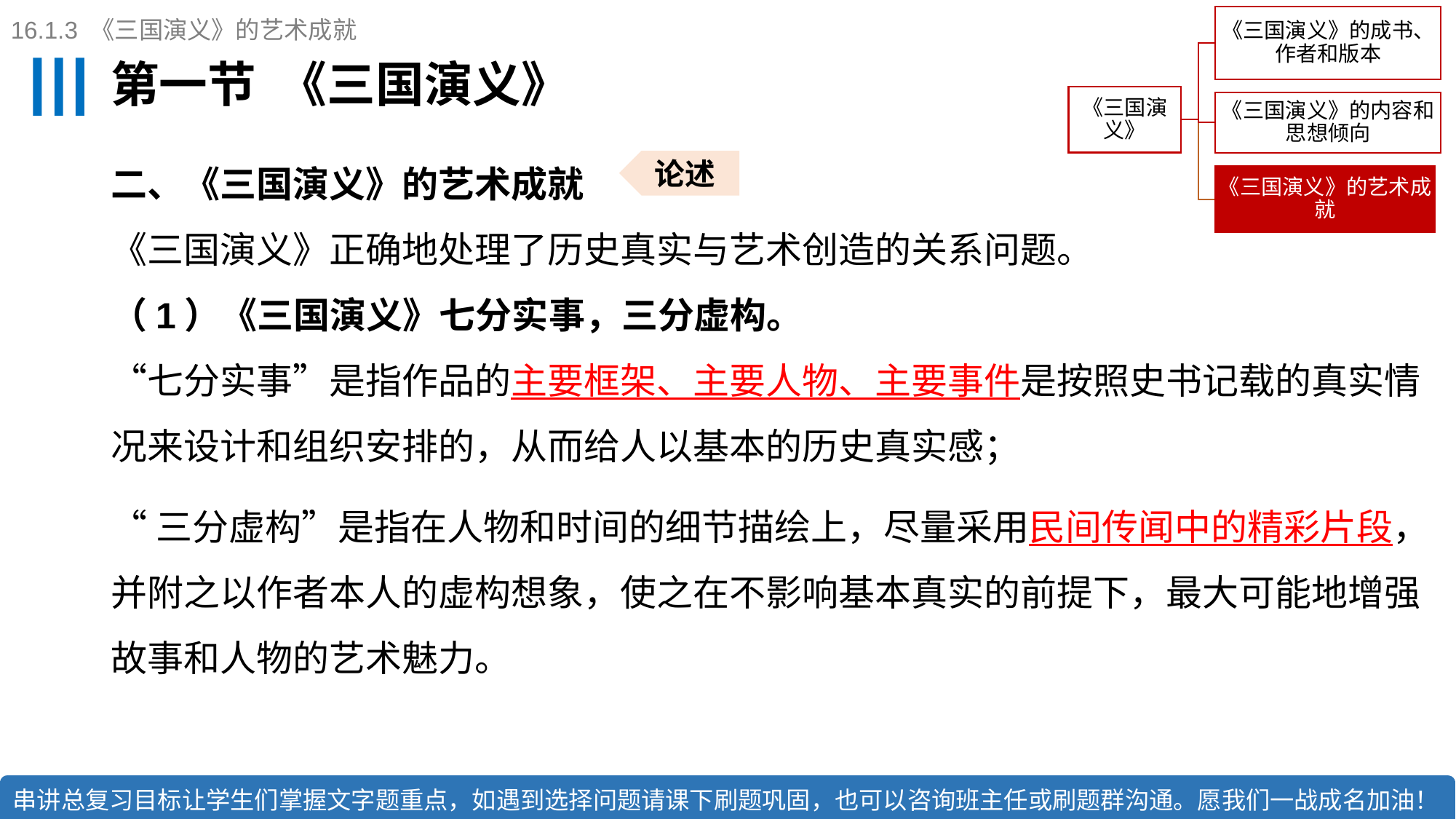

《三国演义》
《三国演义》的成书、作者和版本
《三国演义》的内容和思想倾向
《三国演义》的艺术成就
16.1.3 《三国演义》的艺术成就
# 第一节  《三国演义》
二、《三国演义》的艺术成就
《三国演义》正确地处理了历史真实与艺术创造的关系问题。 
（1）《三国演义》七分实事，三分虚构。 
“七分实事”是指作品的主要框架、主要人物、主要事件是按照史书记载的真实情况来设计和组织安排的，从而给人以基本的历史真实感；
“三分虚构”是指在人物和时间的细节描绘上，尽量采用民间传闻中的精彩片段，并附之以作者本人的虚构想象，使之在不影响基本真实的前提下，最大可能地增强故事和人物的艺术魅力。
论述